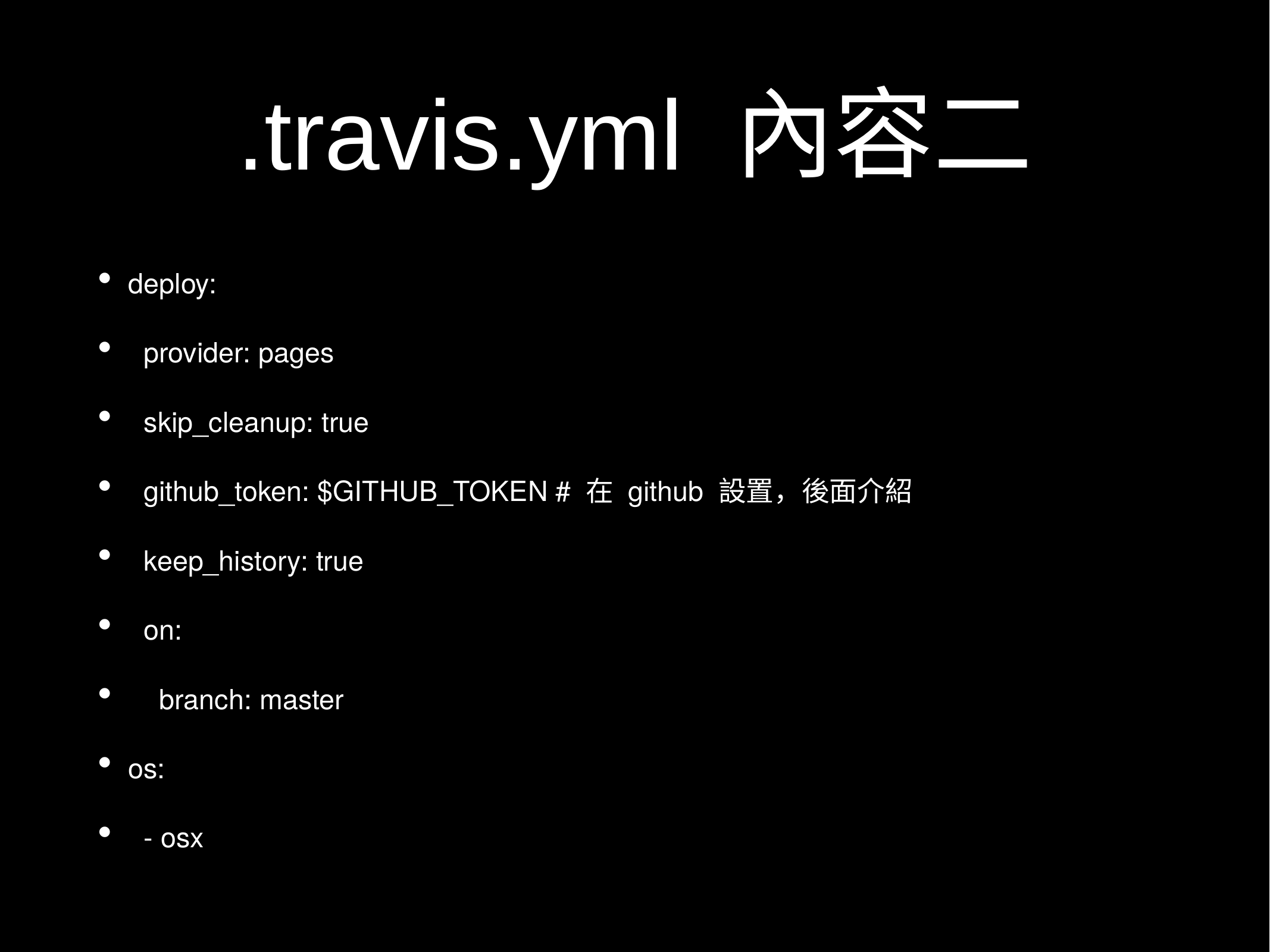

# .travis.yml 內容二
deploy:
  provider: pages
  skip_cleanup: true
  github_token: $GITHUB_TOKEN # 在 github 設置，後面介紹
  keep_history: true
  on:
    branch: master
os:
  - osx